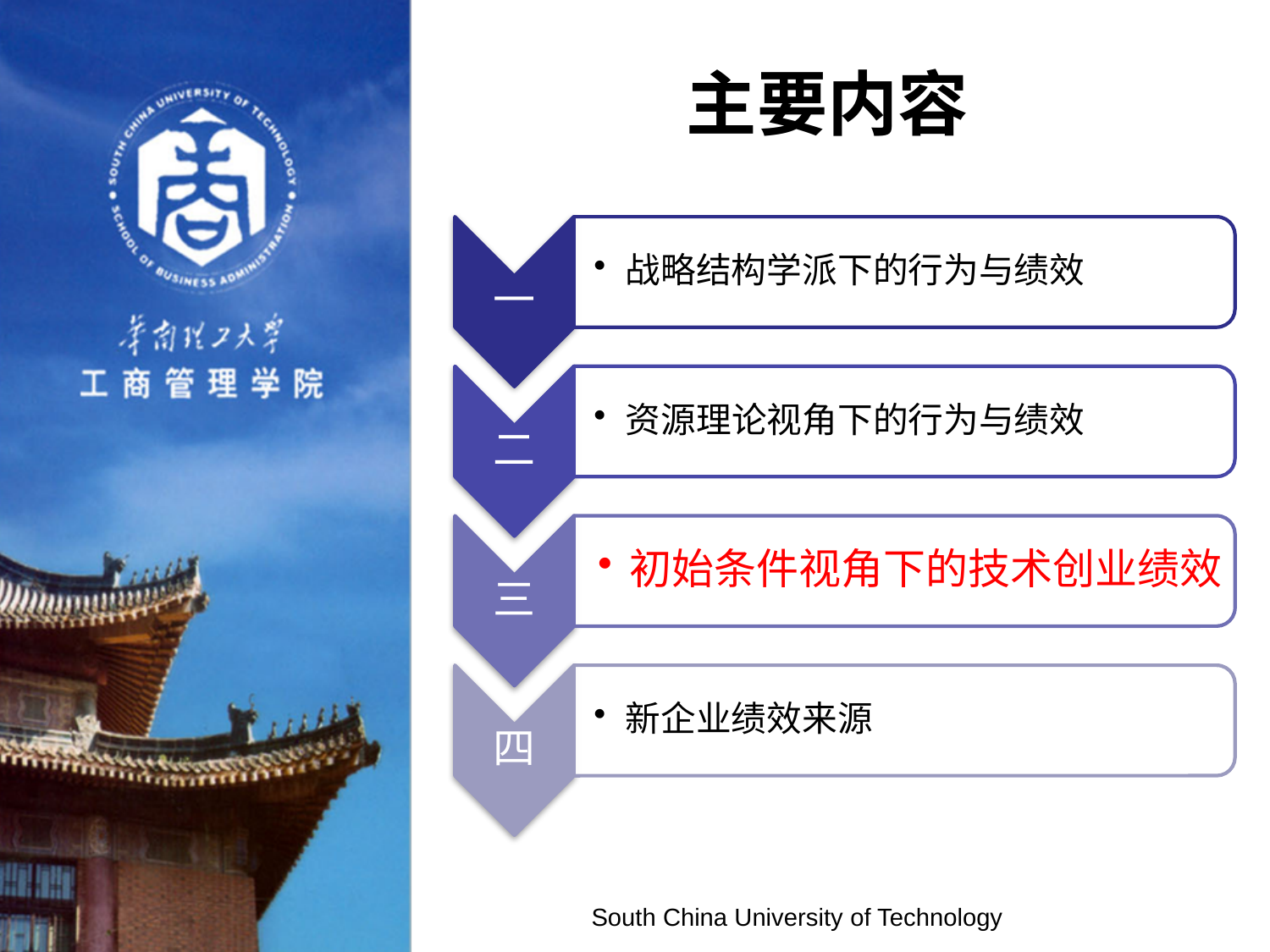

# 主要内容
一
战略结构学派下的行为与绩效
二
资源理论视角下的行为与绩效
三
初始条件视角下的技术创业绩效
四
新企业绩效来源
South China University of Technology